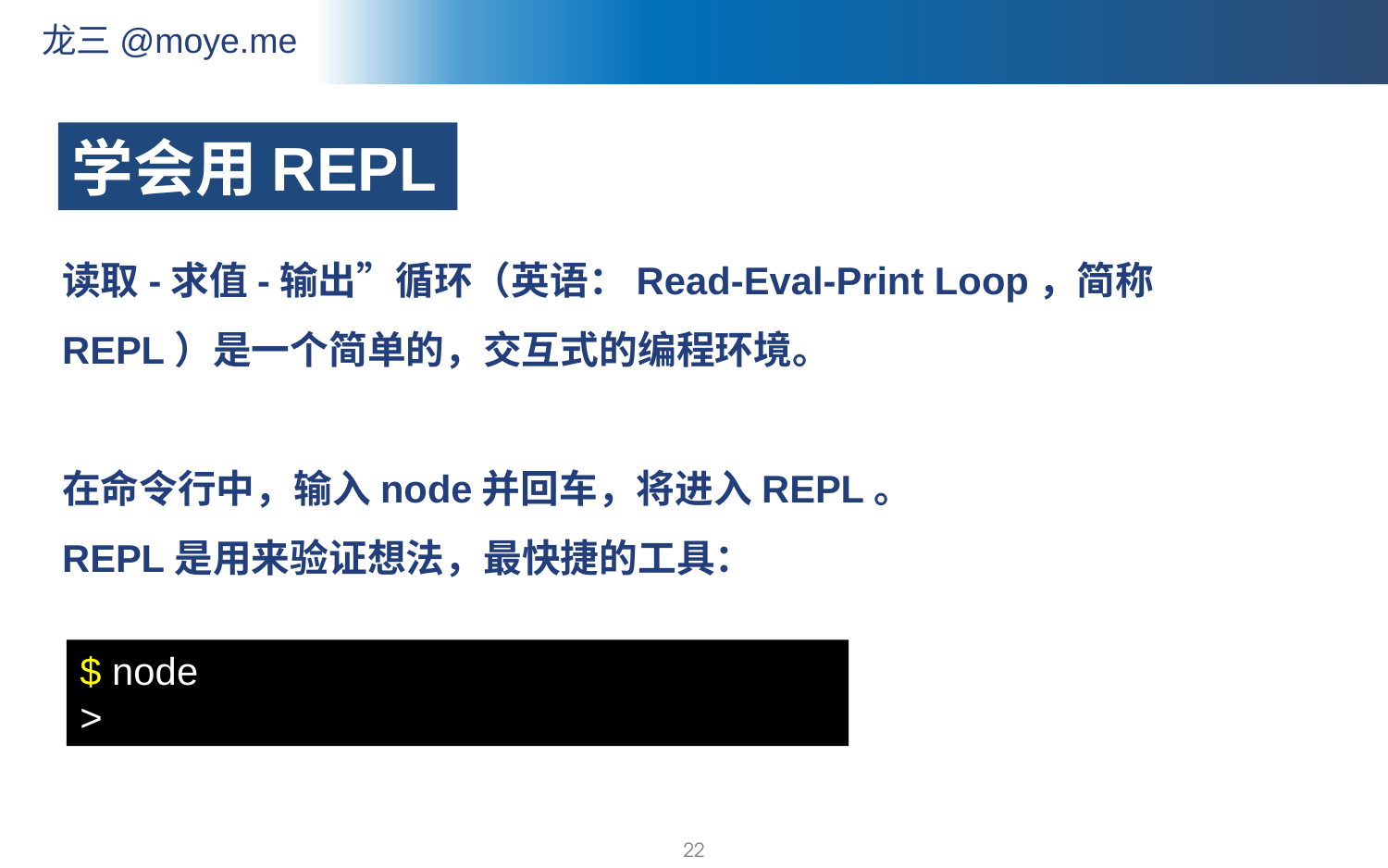

学会用REPL
读取-求值-输出”循环（英语：Read-Eval-Print Loop，简称REPL）是一个简单的，交互式的编程环境。

在命令行中，输入node并回车，将进入REPL。
REPL是用来验证想法，最快捷的工具：

$ node
>
22